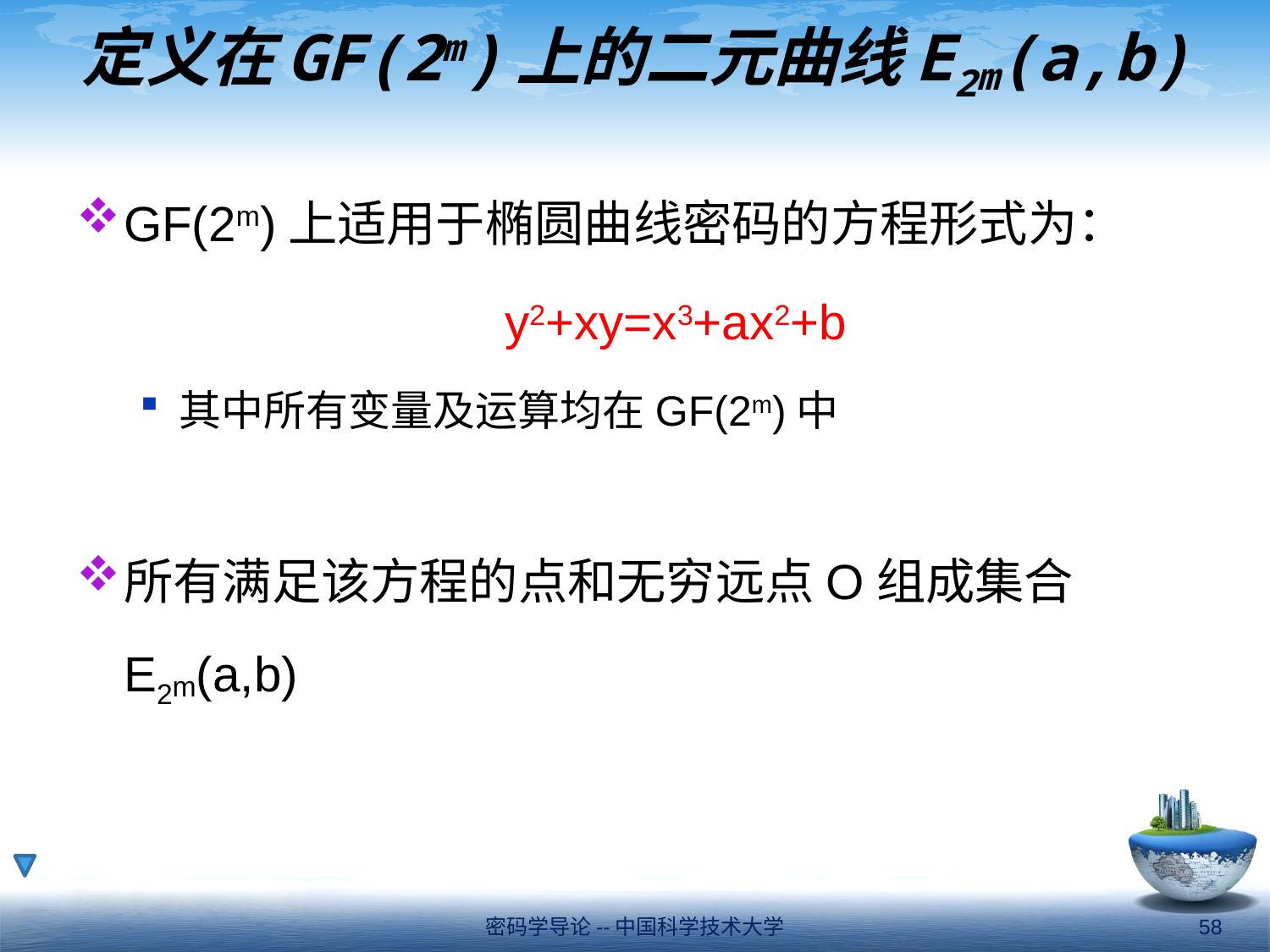

# 定义在GF(2m)上的二元曲线E2m(a,b)
GF(2m)上适用于椭圆曲线密码的方程形式为：
				y2+xy=x3+ax2+b
其中所有变量及运算均在GF(2m)中

所有满足该方程的点和无穷远点O组成集合E2m(a,b)

密码学导论--中国科学技术大学
58